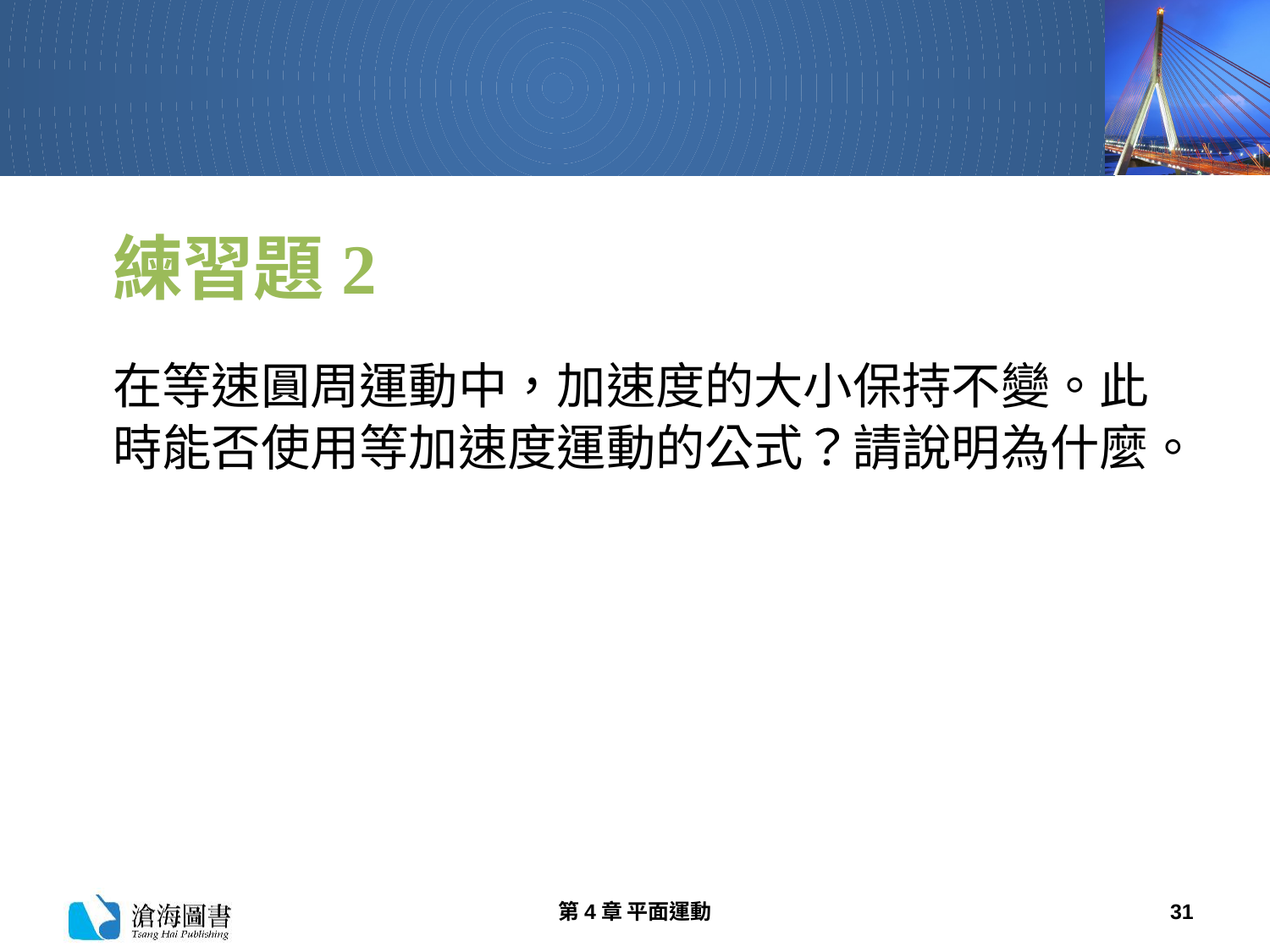

# 練習題2
在等速圓周運動中，加速度的大小保持不變。此時能否使用等加速度運動的公式？請說明為什麼。

第4章 平面運動
31